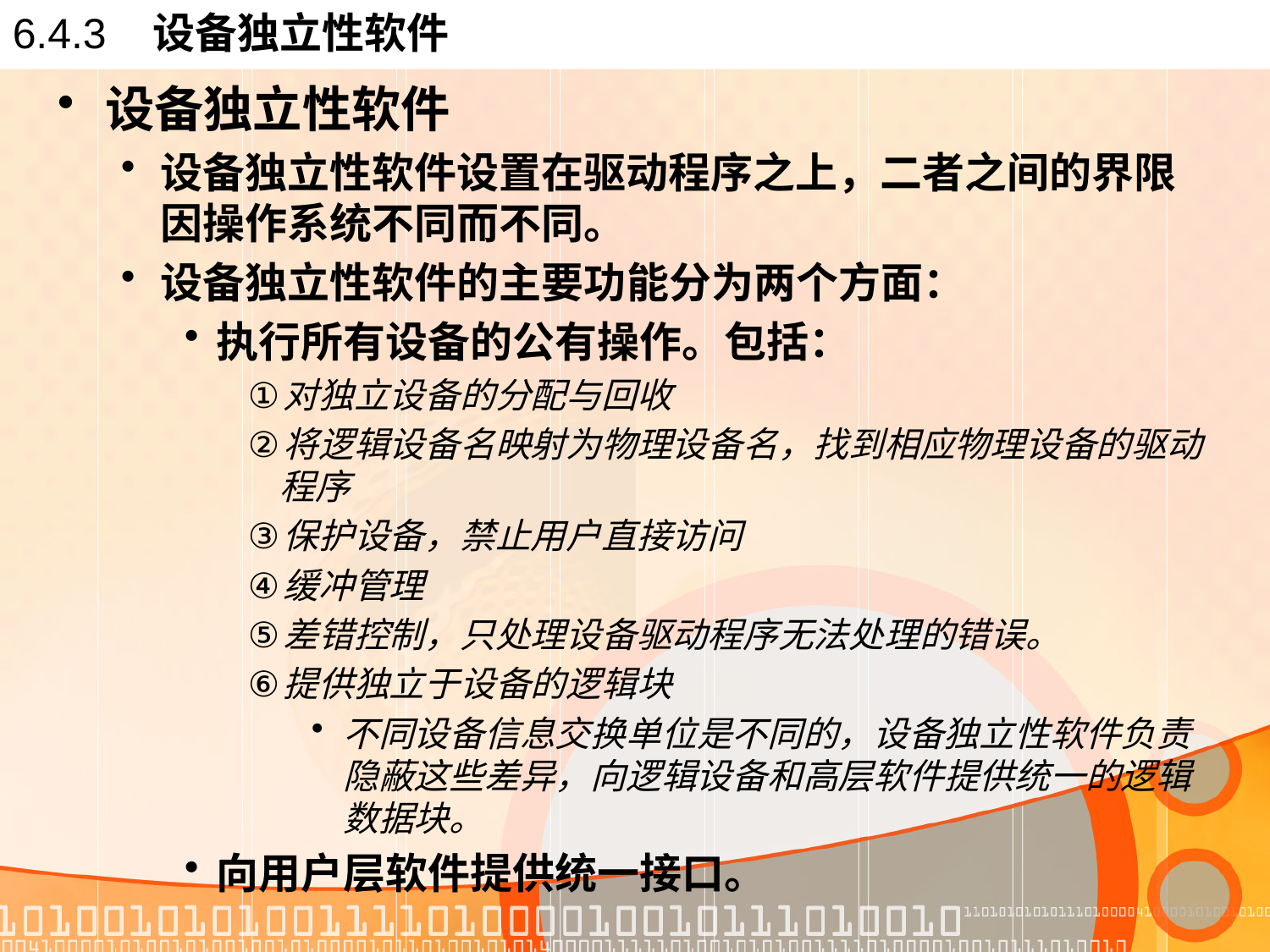

# 6.4.3   设备独立性软件
设备独立性软件
设备独立性软件设置在驱动程序之上，二者之间的界限因操作系统不同而不同。
设备独立性软件的主要功能分为两个方面：
执行所有设备的公有操作。包括：
对独立设备的分配与回收
将逻辑设备名映射为物理设备名，找到相应物理设备的驱动程序
保护设备，禁止用户直接访问
缓冲管理
差错控制，只处理设备驱动程序无法处理的错误。
提供独立于设备的逻辑块
不同设备信息交换单位是不同的，设备独立性软件负责隐蔽这些差异，向逻辑设备和高层软件提供统一的逻辑数据块。
向用户层软件提供统一接口。